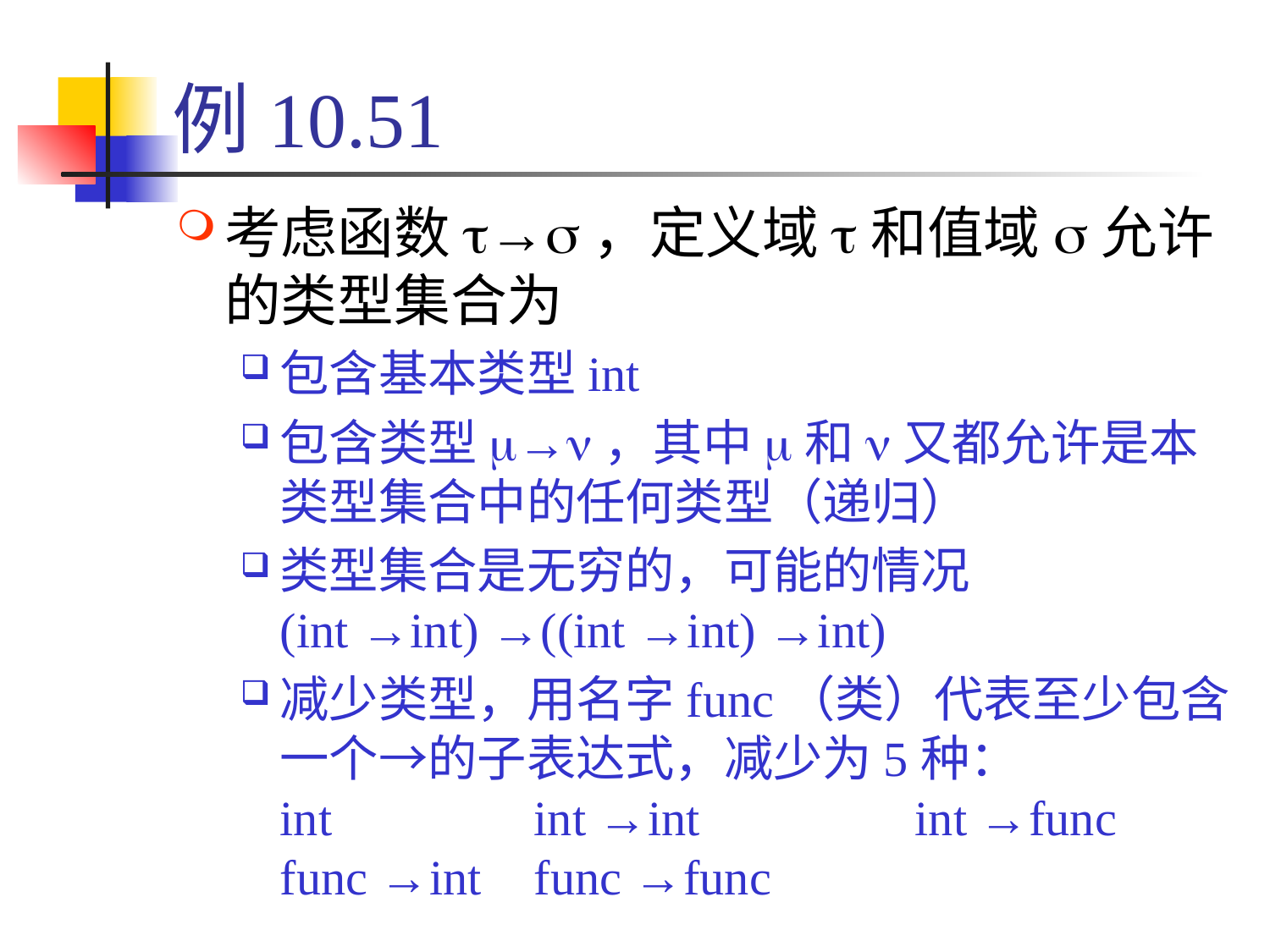

# 例10.51
考虑函数τ→σ，定义域τ和值域σ允许的类型集合为
包含基本类型int
包含类型μ→ν，其中μ和ν又都允许是本类型集合中的任何类型（递归）
类型集合是无穷的，可能的情况
(int →int) →((int →int) →int)
减少类型，用名字func（类）代表至少包含一个→的子表达式，减少为5种：
int		int →int		int →func
func →int	func →func